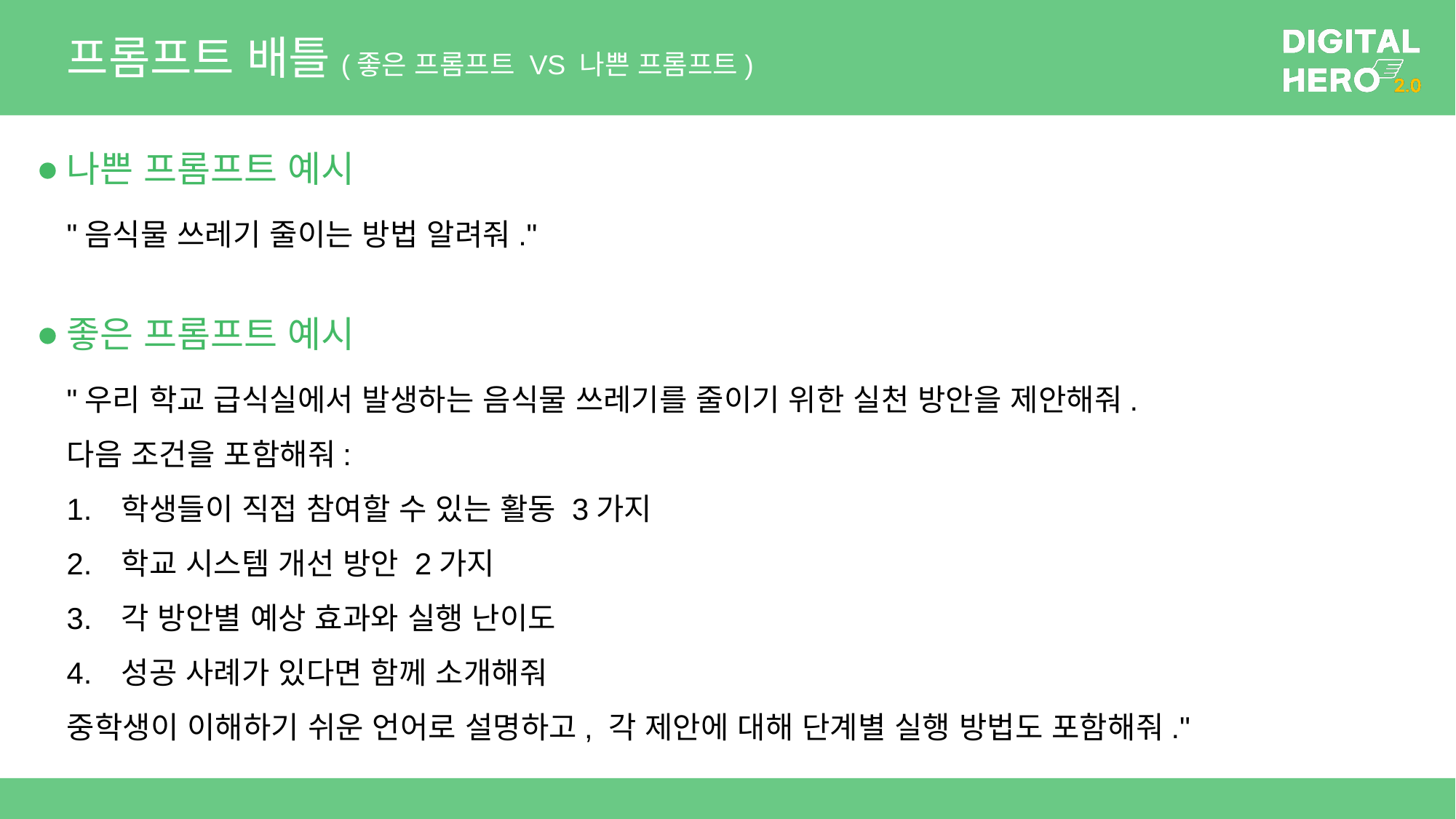

# 프롬프트 배틀(좋은 프롬프트 VS 나쁜 프롬프트)
나쁜 프롬프트 예시

"음식물 쓰레기 줄이는 방법 알려줘."
좋은 프롬프트 예시

"우리 학교 급식실에서 발생하는 음식물 쓰레기를 줄이기 위한 실천 방안을 제안해줘.
다음 조건을 포함해줘:
학생들이 직접 참여할 수 있는 활동 3가지
학교 시스템 개선 방안 2가지
각 방안별 예상 효과와 실행 난이도
성공 사례가 있다면 함께 소개해줘
중학생이 이해하기 쉬운 언어로 설명하고, 각 제안에 대해 단계별 실행 방법도 포함해줘."